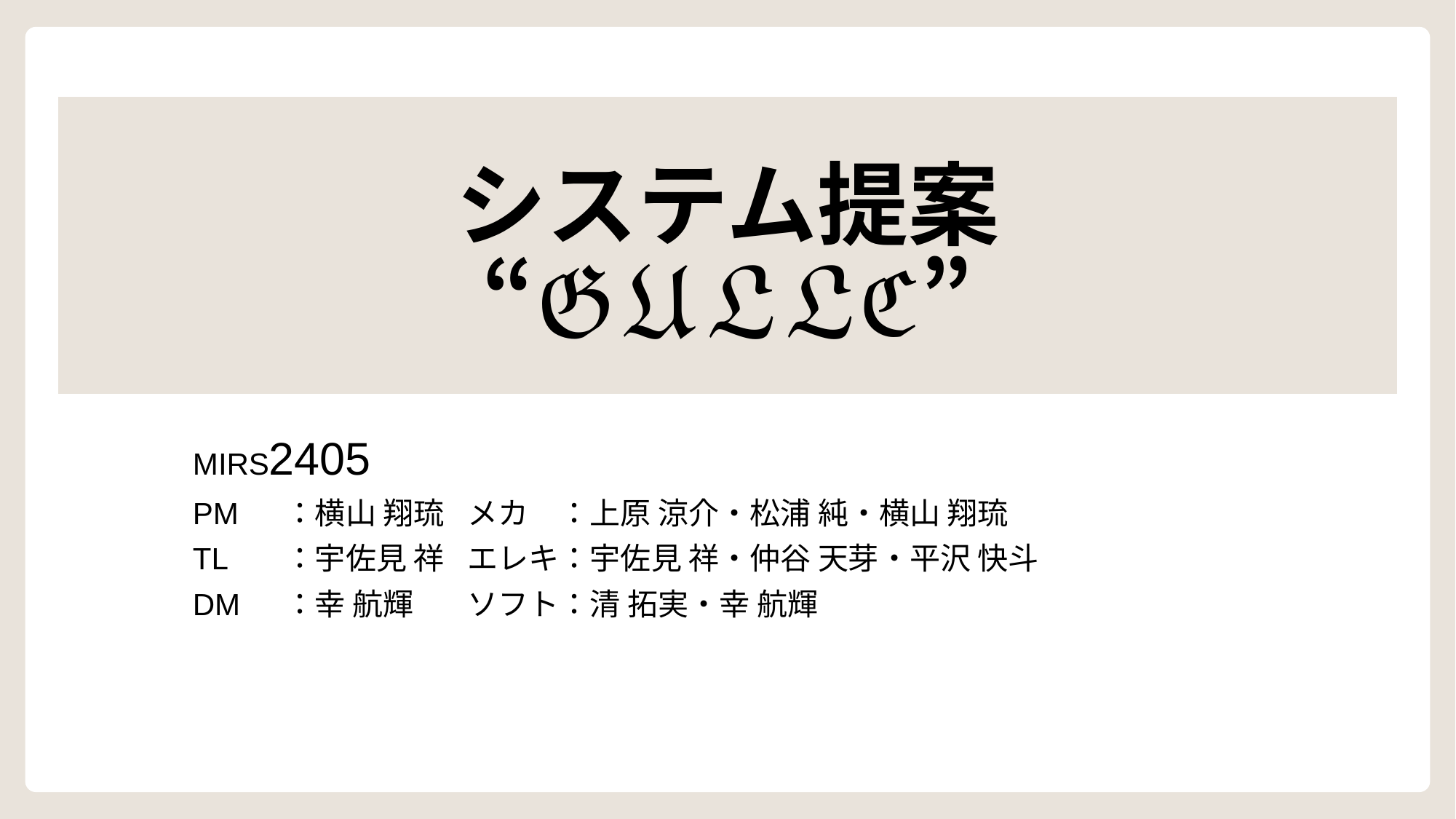

# システム提案 “𝔊𝔘𝔏𝔏ℭ”
MIRS2405
PM	：横山 翔琉		メカ 	：上原 涼介・松浦 純・横山 翔琉
TL	：宇佐見 祥		エレキ	：宇佐見 祥・仲谷 天芽・平沢 快斗
DM	：幸 航輝		ソフト	：清 拓実・幸 航輝